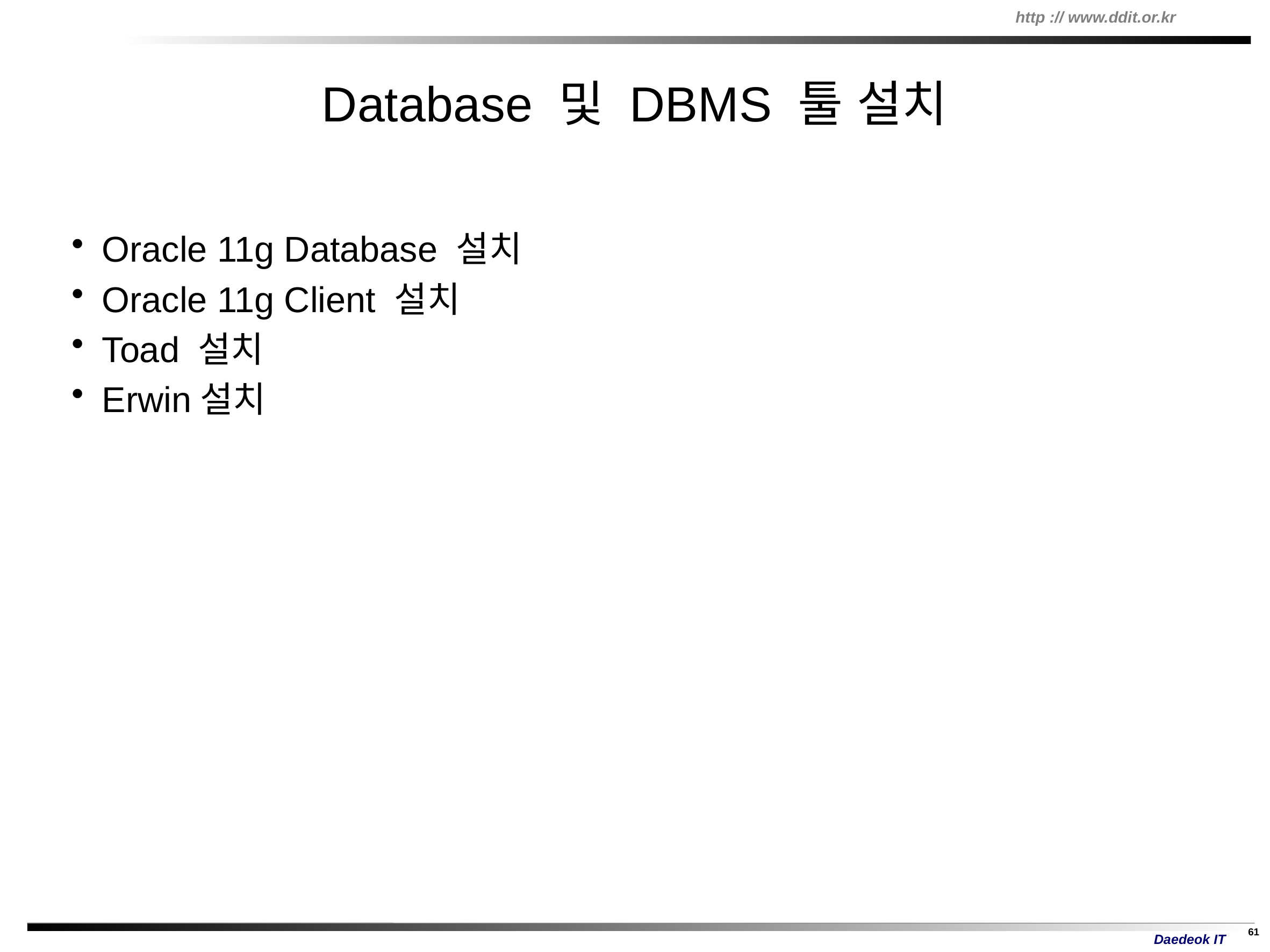

# Database 및 DBMS 툴 설치
Oracle 11g Database 설치
Oracle 11g Client 설치
Toad 설치
Erwin설치